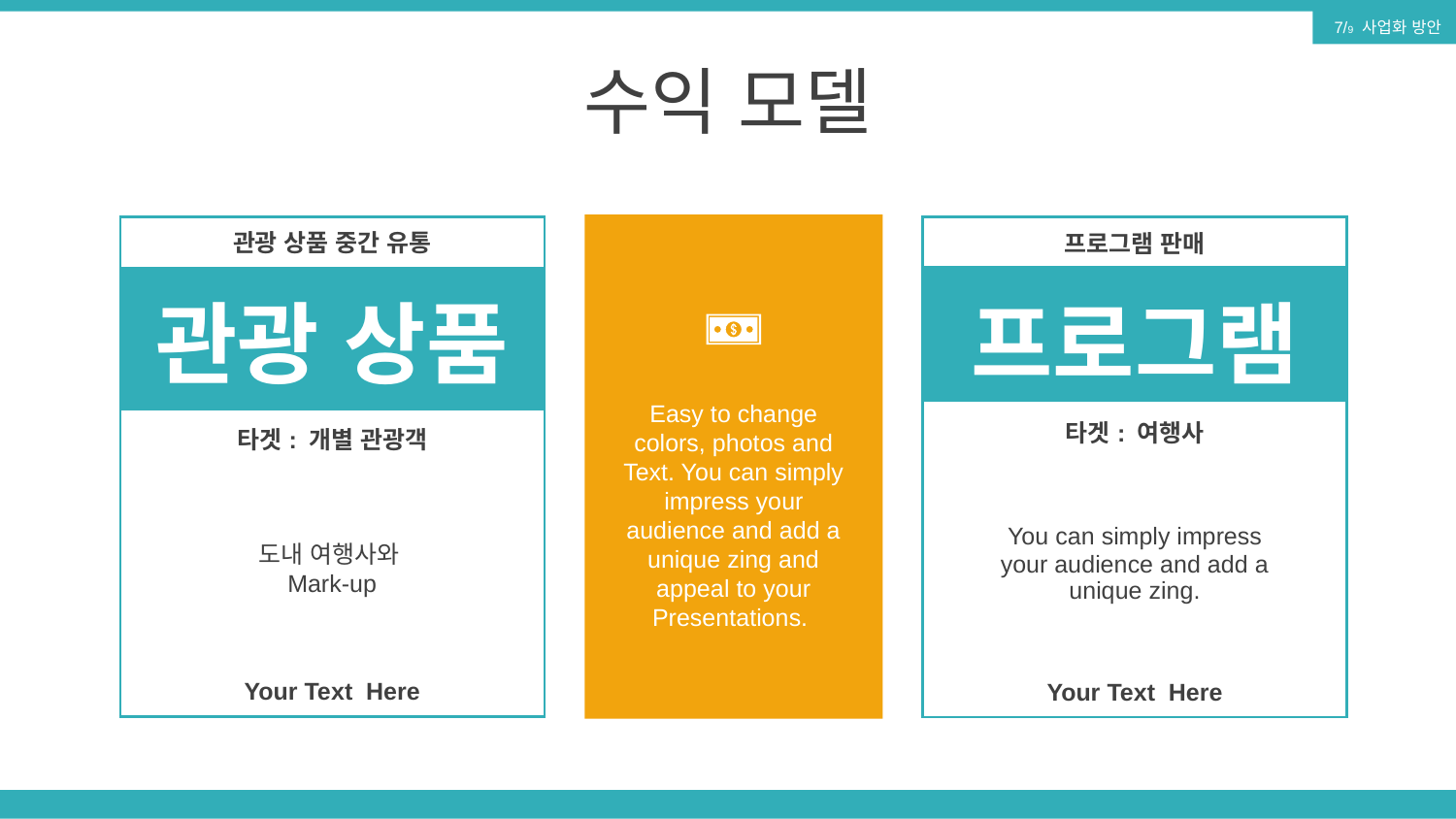

7/9 사업화 방안
수익 모델

Easy to change colors, photos and Text. You can simply impress your audience and add a unique zing and appeal to your Presentations.
| 관광 상품 중간 유통 |  |  |
| --- | --- | --- |
| 관광 상품 |  |  |
|  | 타겟: 개별 관광객 |  |
|  | 도내 여행사와 Mark-up |  |
|  |  |  |
|  |  |  |
| Your Text Here |  |  |
| 프로그램 판매 |  |  |
| --- | --- | --- |
| 프로그램 |  |  |
|  | 타겟: 여행사 |  |
|  | You can simply impress your audience and add a unique zing. |  |
|  |  |  |
|  |  |  |
| Your Text Here |  |  |